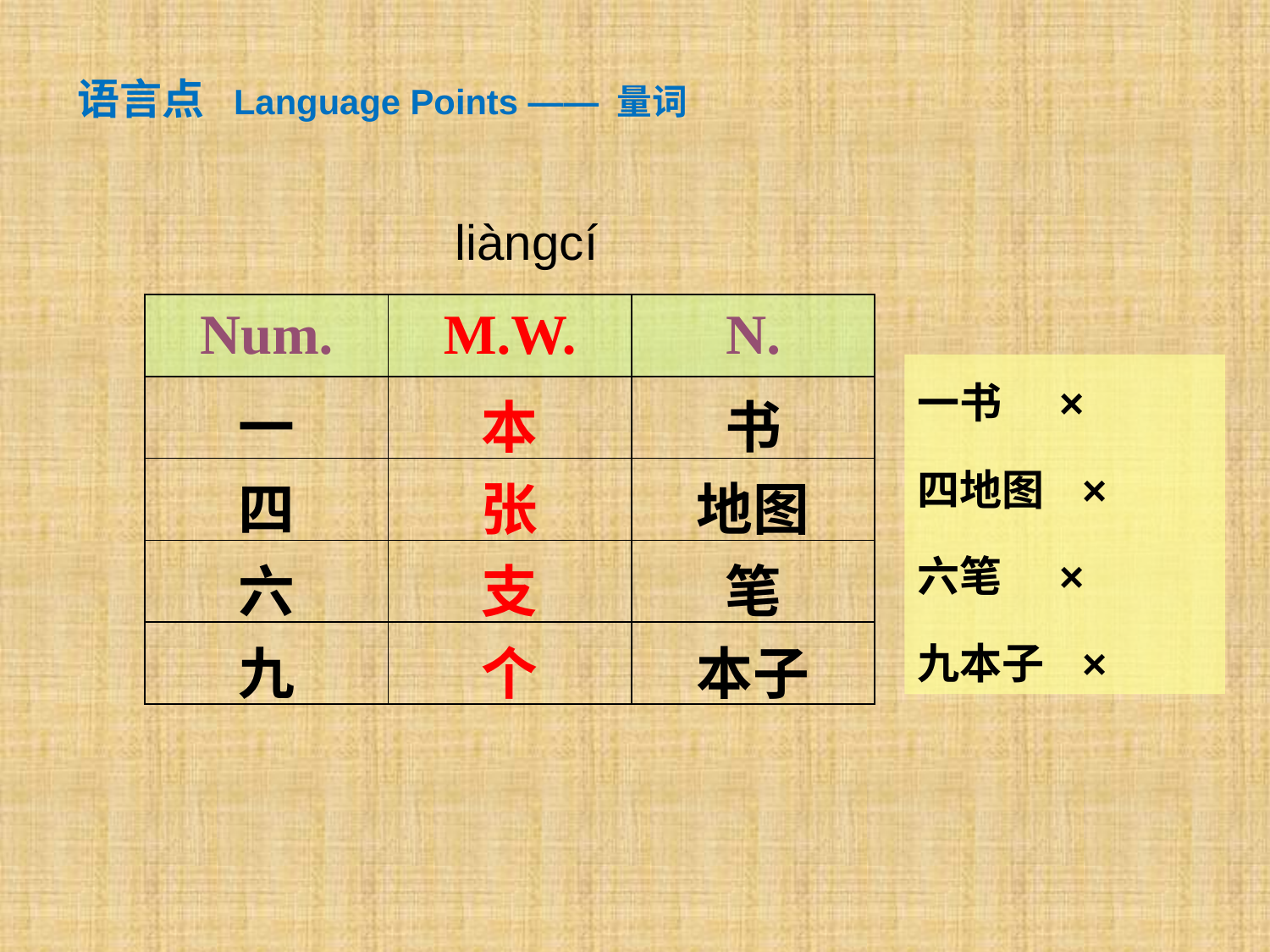

语言点  Language Points —— 量词
liàngcí
| Num. | M.W. | N. |
| --- | --- | --- |
| 一 | 本 | 书 |
| 四 | 张 | 地图 |
| 六 | 支 | 笔 |
| 九 | 个 | 本子 |
一书     ×
四地图   ×
六笔     ×
九本子   ×